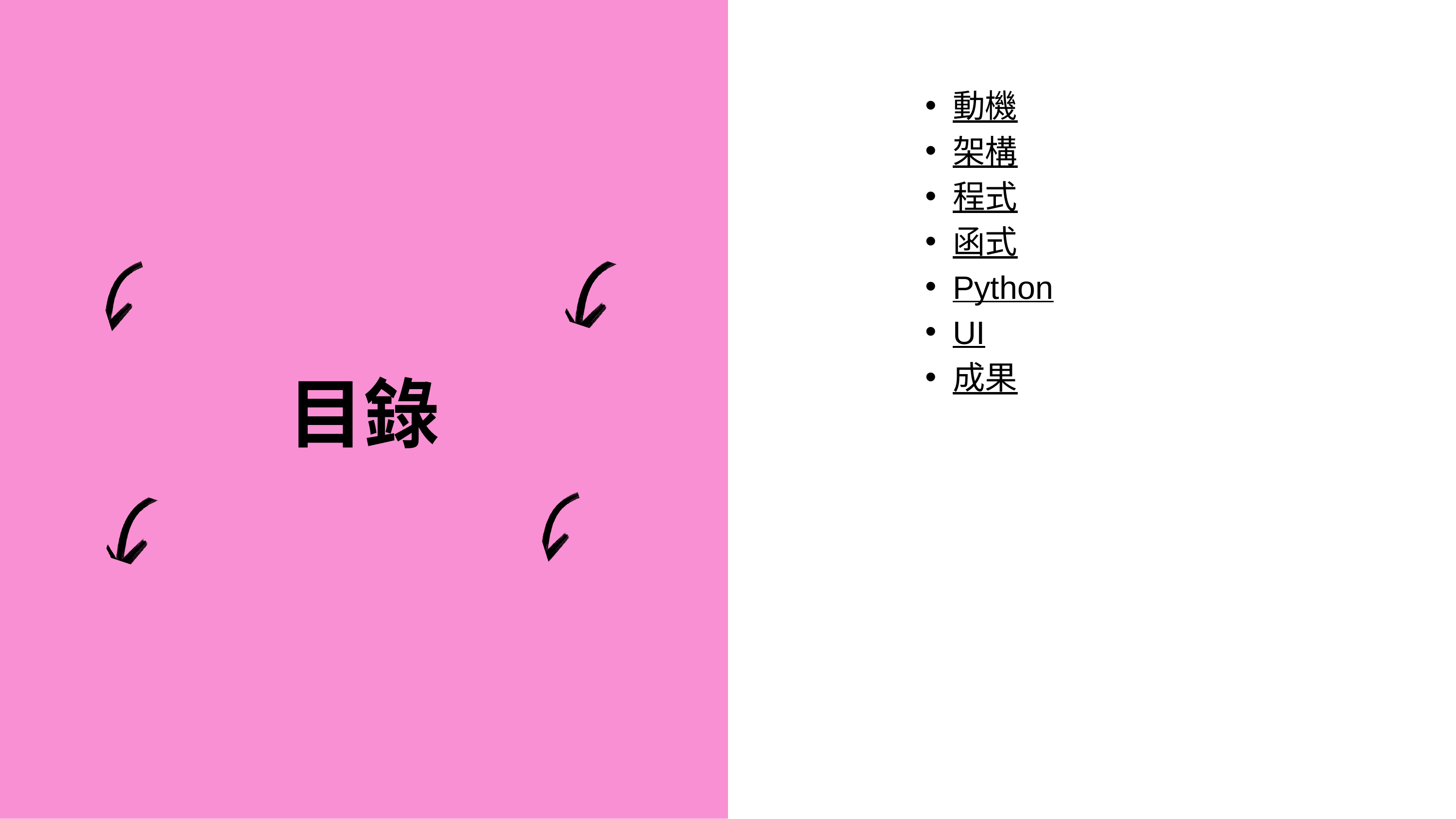

動機
架構
程式
函式
Python
UI
成果
白板頁面
腦力激盪頁面

目錄